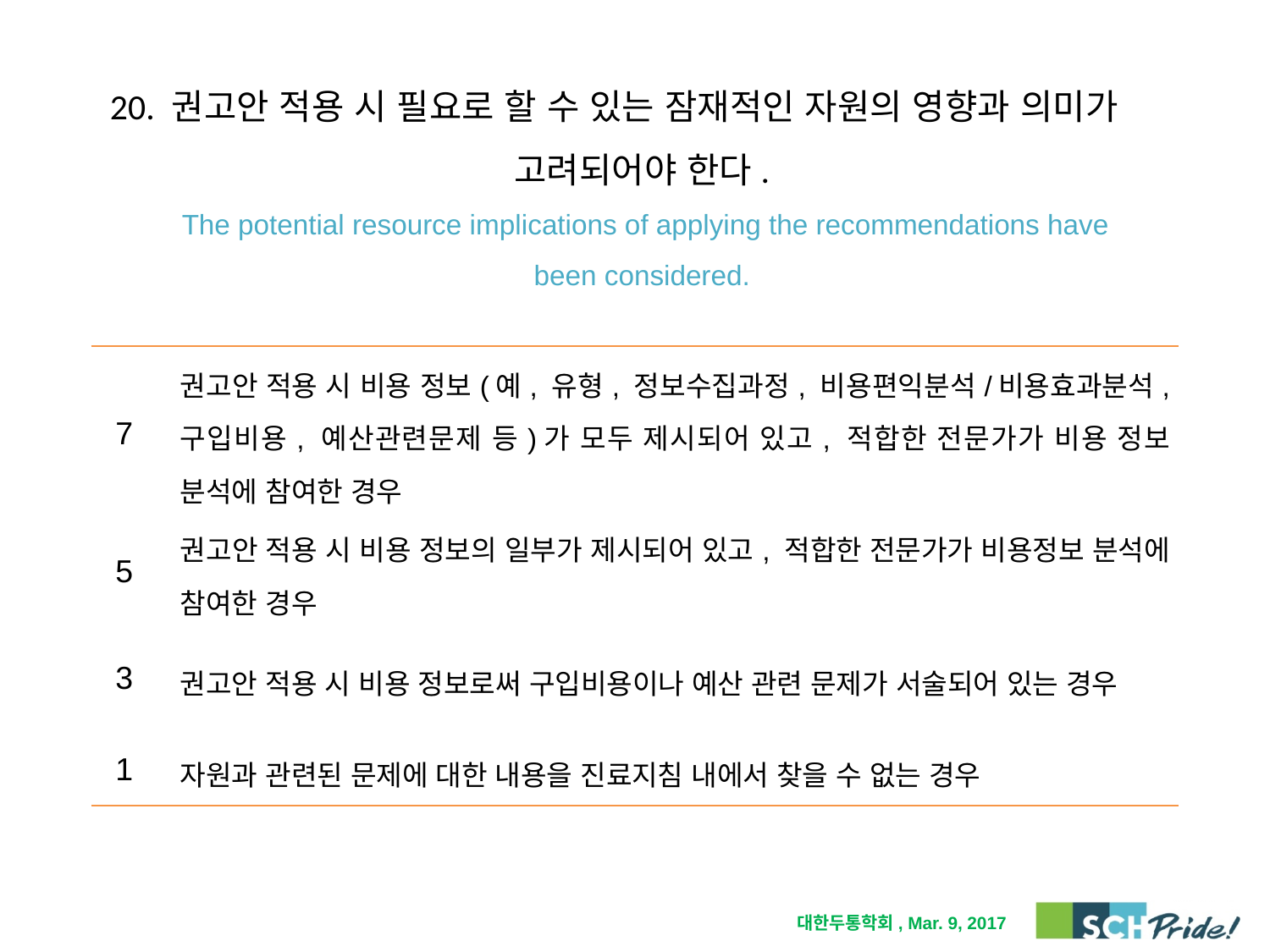

# 20. 권고안 적용 시 필요로 할 수 있는 잠재적인 자원의 영향과 의미가 고려되어야 한다. The potential resource implications of applying the recommendations have been considered.
| 7 | 권고안 적용 시 비용 정보(예, 유형, 정보수집과정, 비용편익분석/비용효과분석, 구입비용, 예산관련문제 등)가 모두 제시되어 있고, 적합한 전문가가 비용 정보 분석에 참여한 경우 |
| --- | --- |
| 5 | 권고안 적용 시 비용 정보의 일부가 제시되어 있고, 적합한 전문가가 비용정보 분석에 참여한 경우 |
| 3 | 권고안 적용 시 비용 정보로써 구입비용이나 예산 관련 문제가 서술되어 있는 경우 |
| 1 | 자원과 관련된 문제에 대한 내용을 진료지침 내에서 찾을 수 없는 경우 |